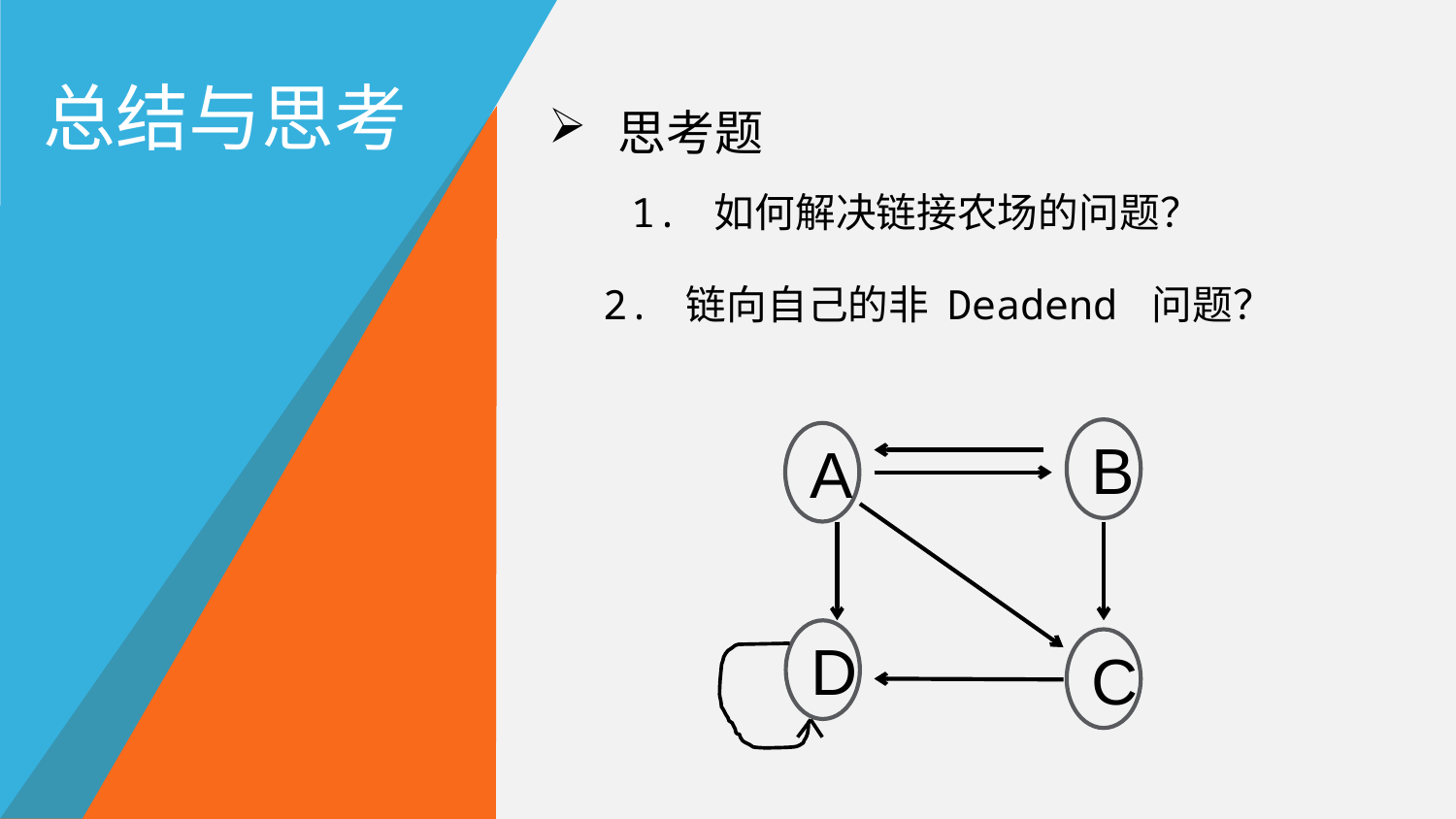

总结与思考
 思考题
1. 如何解决链接农场的问题？
2. 链向自己的非 Deadend 问题？
B
A
C
D